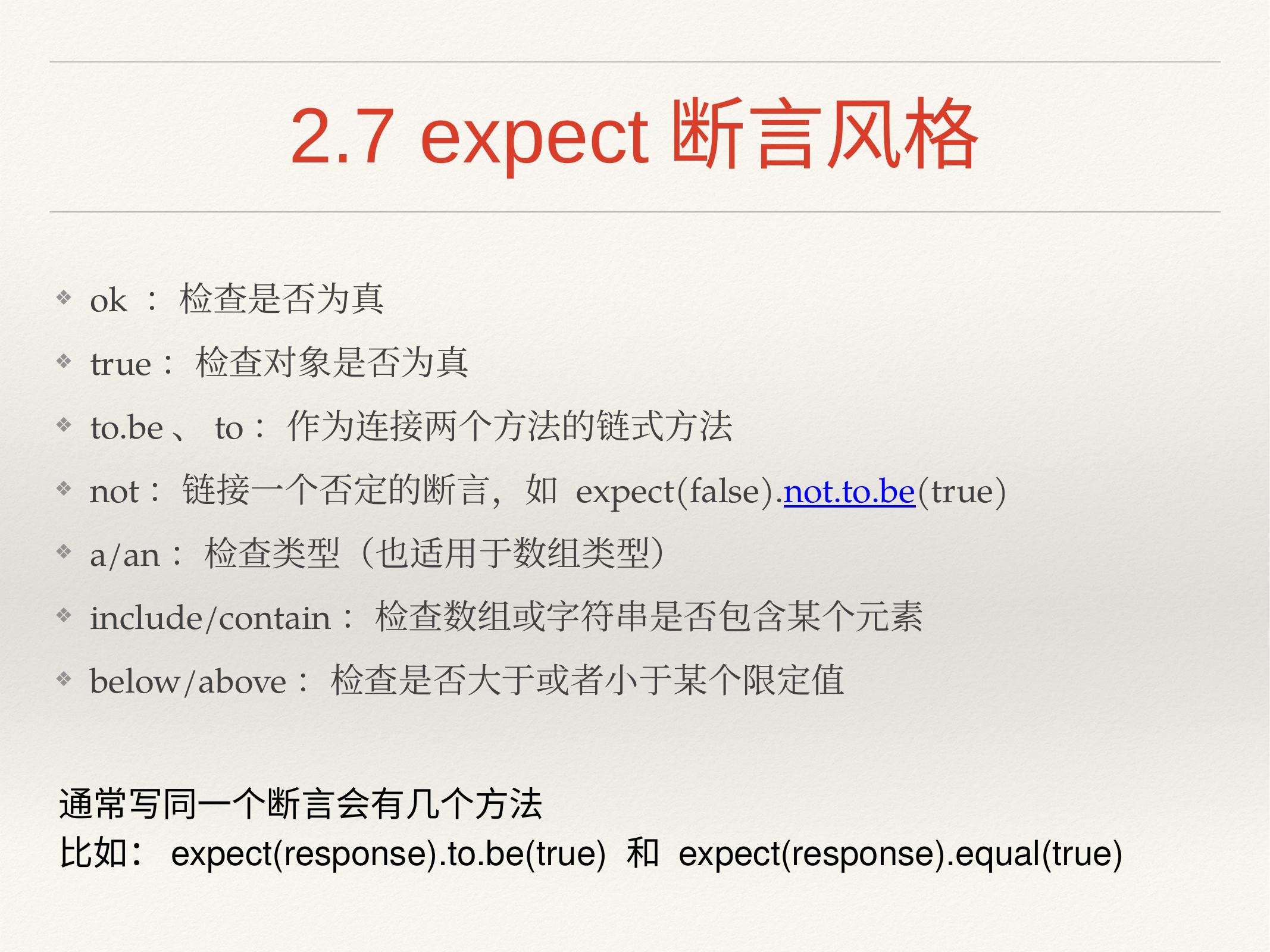

# 2.7 expect断言风格
ok ：检查是否为真
true：检查对象是否为真
to.be、to：作为连接两个方法的链式方法
not：链接一个否定的断言，如 expect(false).not.to.be(true)
a/an：检查类型（也适用于数组类型）
include/contain：检查数组或字符串是否包含某个元素
below/above：检查是否大于或者小于某个限定值
通常写同一个断言会有几个方法
比如：expect(response).to.be(true) 和 expect(response).equal(true)